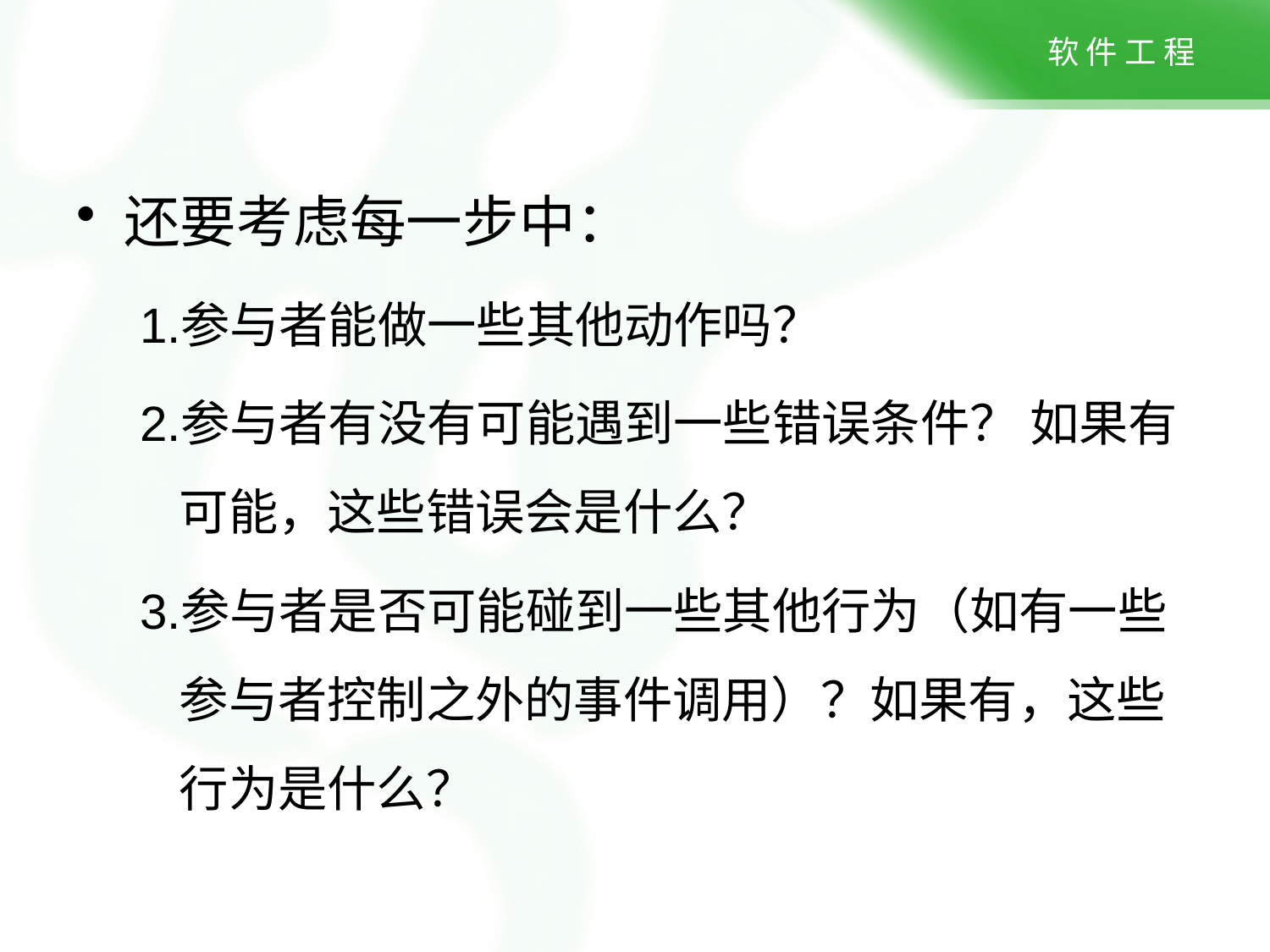

还要考虑每一步中：
参与者能做一些其他动作吗？
参与者有没有可能遇到一些错误条件？ 如果有可能，这些错误会是什么？
参与者是否可能碰到一些其他行为（如有一些参与者控制之外的事件调用）？如果有，这些行为是什么？